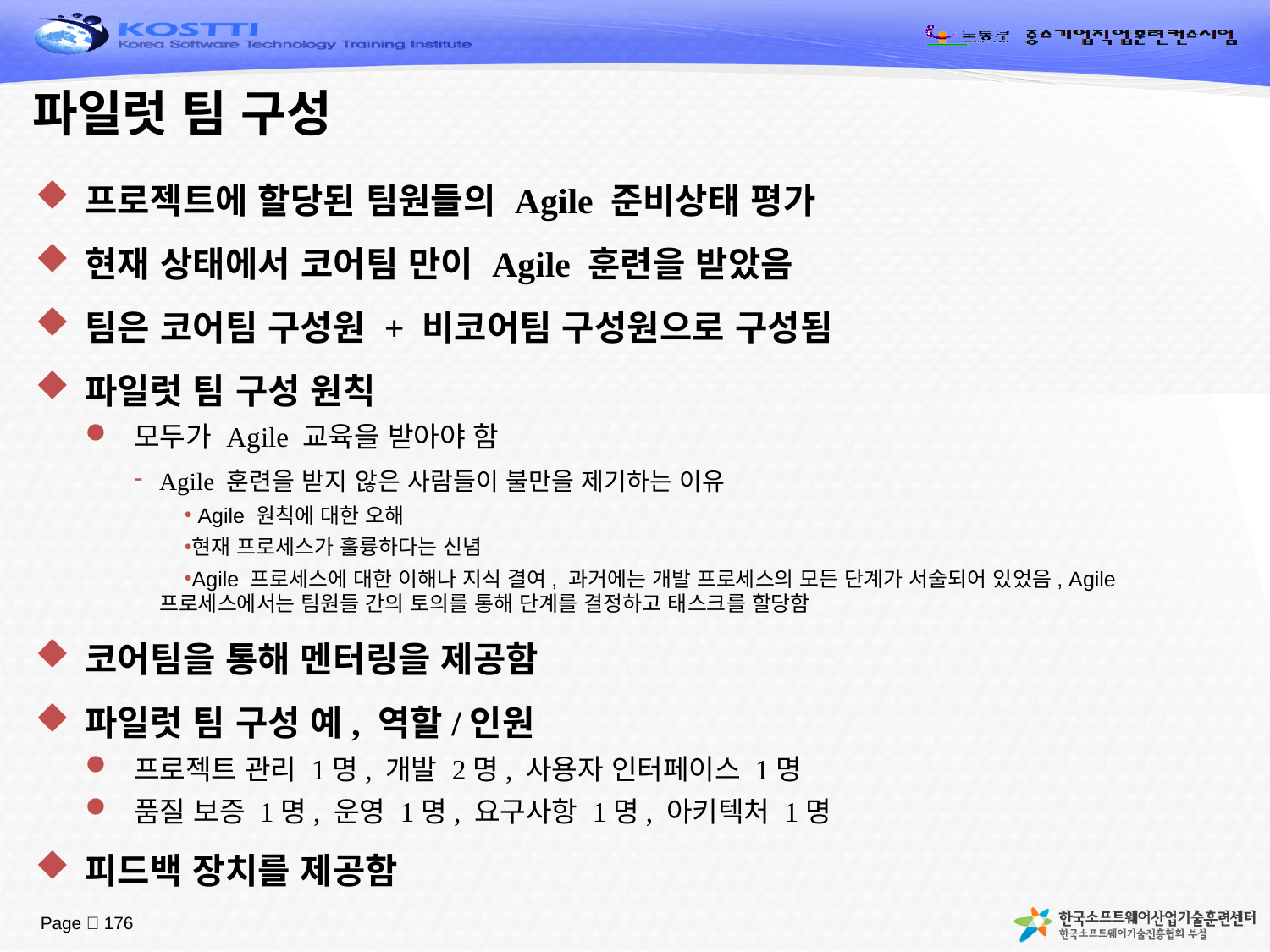

# 파일럿 팀 구성
프로젝트에 할당된 팀원들의 Agile 준비상태 평가
현재 상태에서 코어팀 만이 Agile 훈련을 받았음
팀은 코어팀 구성원 + 비코어팀 구성원으로 구성됨
파일럿 팀 구성 원칙
모두가 Agile 교육을 받아야 함
Agile 훈련을 받지 않은 사람들이 불만을 제기하는 이유
 Agile 원칙에 대한 오해
현재 프로세스가 훌륭하다는 신념
Agile 프로세스에 대한 이해나 지식 결여, 과거에는 개발 프로세스의 모든 단계가 서술되어 있었음, Agile 프로세스에서는 팀원들 간의 토의를 통해 단계를 결정하고 태스크를 할당함
코어팀을 통해 멘터링을 제공함
파일럿 팀 구성 예, 역할/인원
프로젝트 관리 1명, 개발 2명, 사용자 인터페이스 1명
품질 보증 1명, 운영 1명, 요구사항 1명, 아키텍처 1명
피드백 장치를 제공함